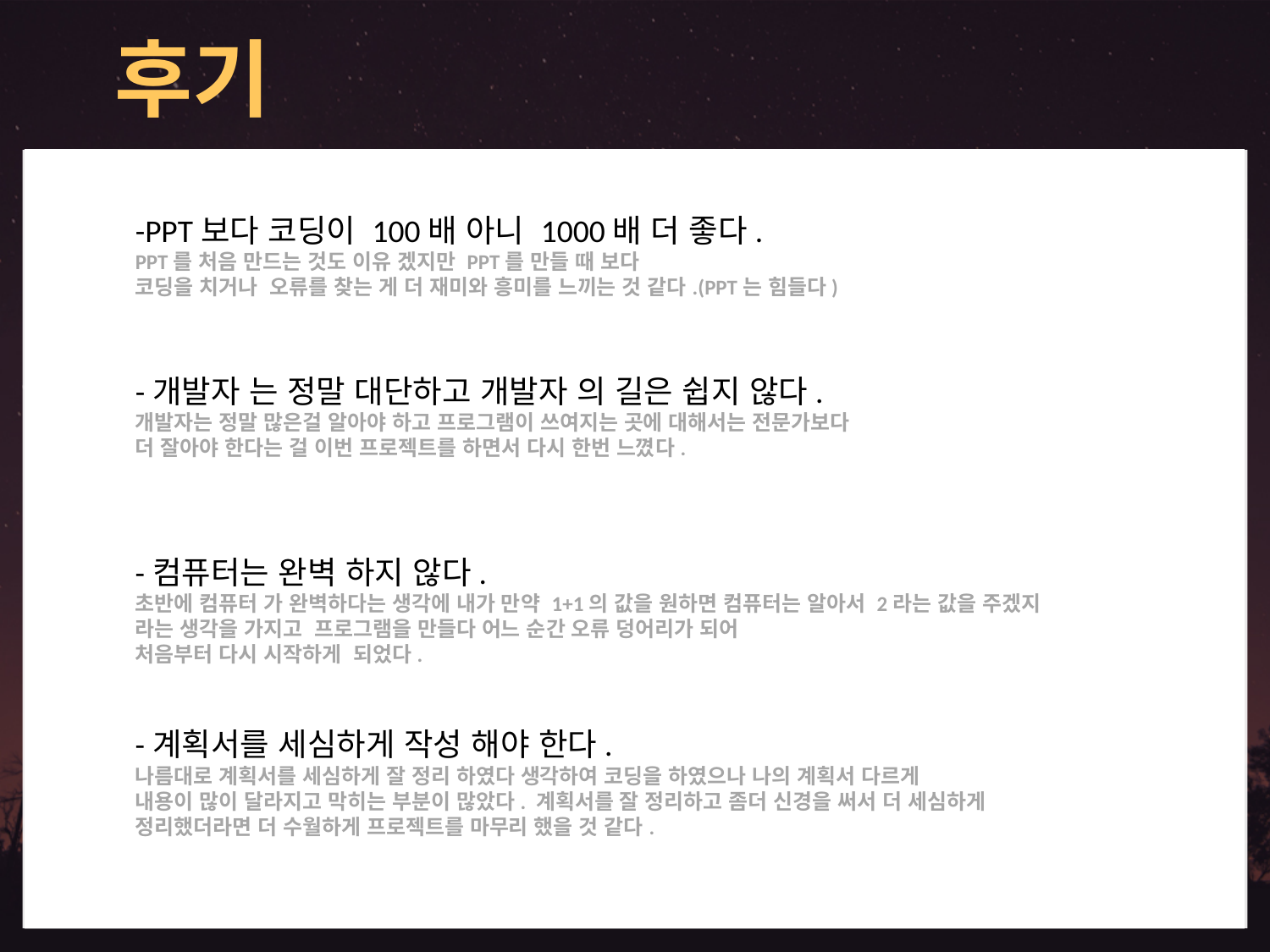

후기

-PPT보다 코딩이 100배 아니 1000배 더 좋다.
PPT를 처음 만드는 것도 이유 겠지만 PPT를 만들 때 보다
코딩을 치거나  오류를 찾는 게 더 재미와 흥미를 느끼는 것 같다.(PPT는 힘들다)
-개발자 는 정말 대단하고 개발자 의 길은 쉽지 않다.
개발자는 정말 많은걸 알아야 하고 프로그램이 쓰여지는 곳에 대해서는 전문가보다
더 잘아야 한다는 걸 이번 프로젝트를 하면서 다시 한번 느꼈다.
-컴퓨터는 완벽 하지 않다.
초반에 컴퓨터 가 완벽하다는 생각에 내가 만약 1+1의 값을 원하면 컴퓨터는 알아서 2라는 값을 주겠지 라는 생각을 가지고  프로그램을 만들다 어느 순간 오류 덩어리가 되어
처음부터 다시 시작하게  되었다.
-계획서를 세심하게 작성 해야 한다.
나름대로 계획서를 세심하게 잘 정리 하였다 생각하여 코딩을 하였으나 나의 계획서 다르게
내용이 많이 달라지고 막히는 부분이 많았다. 계획서를 잘 정리하고 좀더 신경을 써서 더 세심하게
정리했더라면 더 수월하게 프로젝트를 마무리 했을 것 같다.